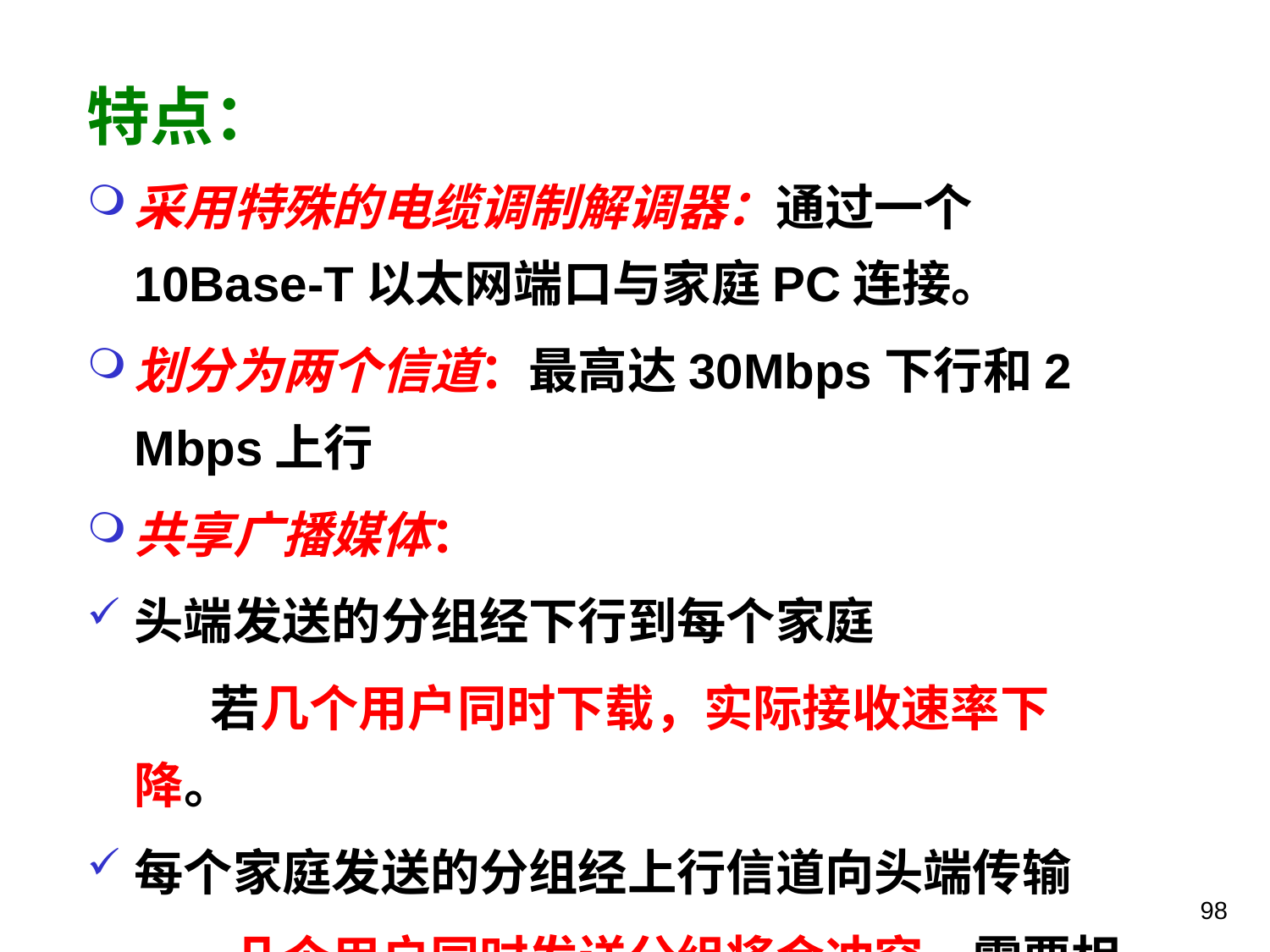

# 特点：
采用特殊的电缆调制解调器：通过一个10Base-T以太网端口与家庭PC连接。
划分为两个信道：最高达30Mbps下行和2 Mbps上行
共享广播媒体：
头端发送的分组经下行到每个家庭
          若几个用户同时下载，实际接收速率下降。
每个家庭发送的分组经上行信道向头端传输
            几个用户同时发送分组将会冲突，需要相应多路访问协议协调。
98